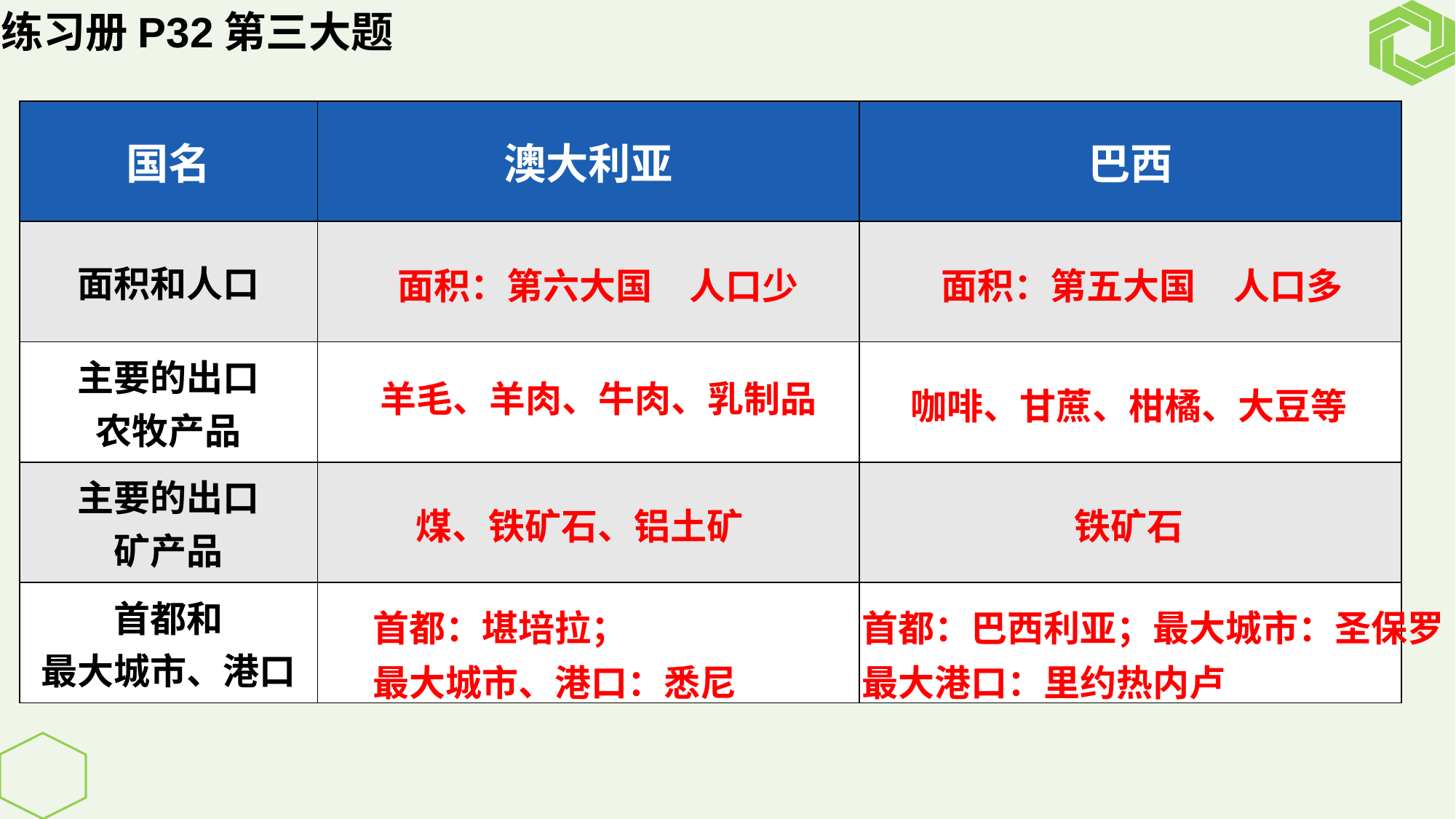

练习册P32第三大题
| 国名 | 澳大利亚 | 巴西 |
| --- | --- | --- |
| 面积和人口 |  |  |
| 主要的出口 农牧产品 |  |  |
| 主要的出口 矿产品 |  |  |
| 首都和 最大城市、港口 |  |  |
面积：第六大国     人口少
面积：第五大国     人口多
羊毛、羊肉、牛肉、乳制品
咖啡、甘蔗、柑橘、大豆等
煤、铁矿石、铝土矿
铁矿石
首都：堪培拉；
最大城市、港口：悉尼
首都：巴西利亚；最大城市：圣保罗
最大港口：里约热内卢